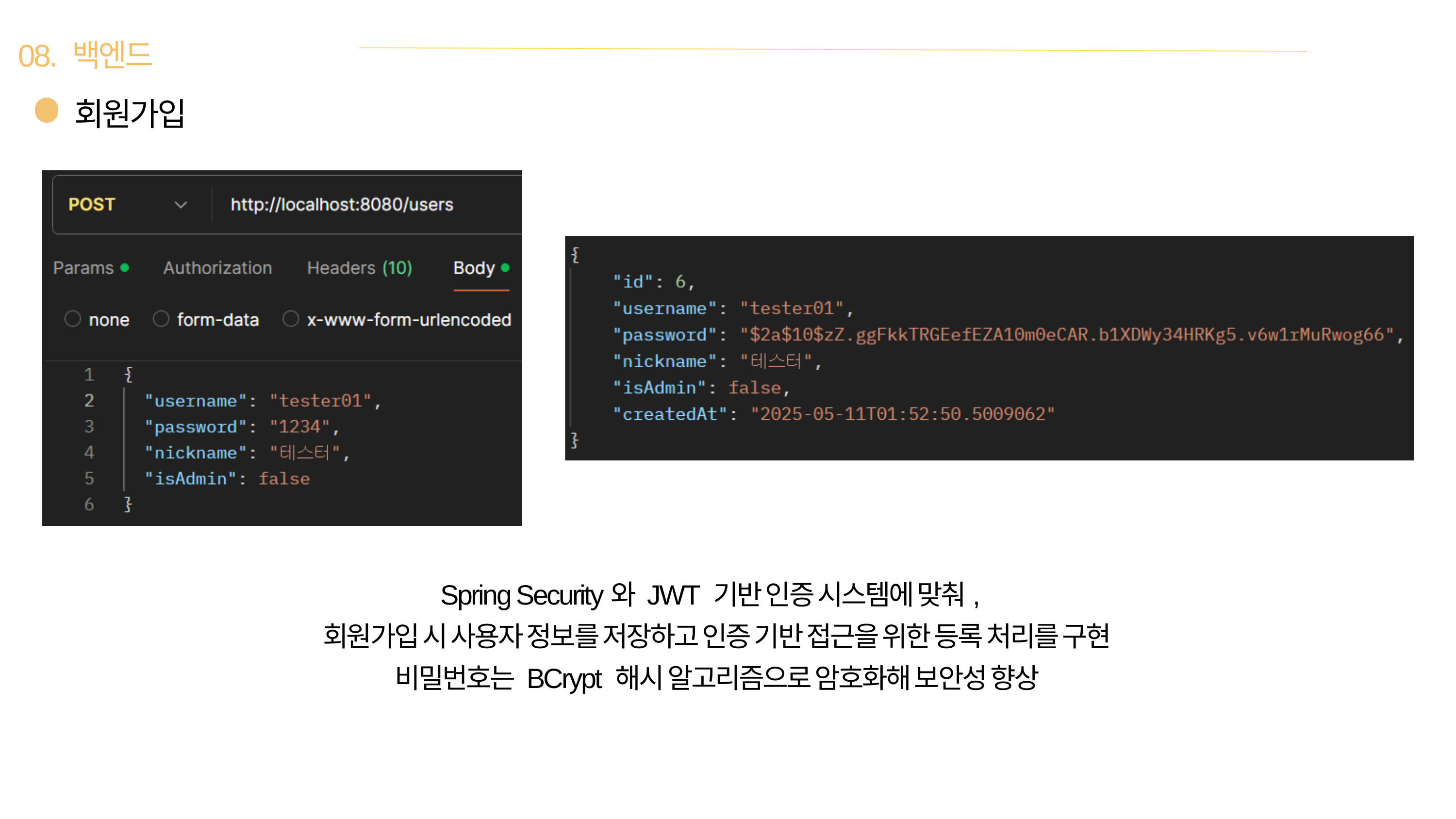

08. 백엔드

회원가입

Spring Security와 JWT 기반 인증 시스템에 맞춰,
 회원가입 시 사용자 정보를 저장하고 인증 기반 접근을 위한 등록 처리를 구현
 비밀번호는 BCrypt 해시 알고리즘으로 암호화해 보안성 향상